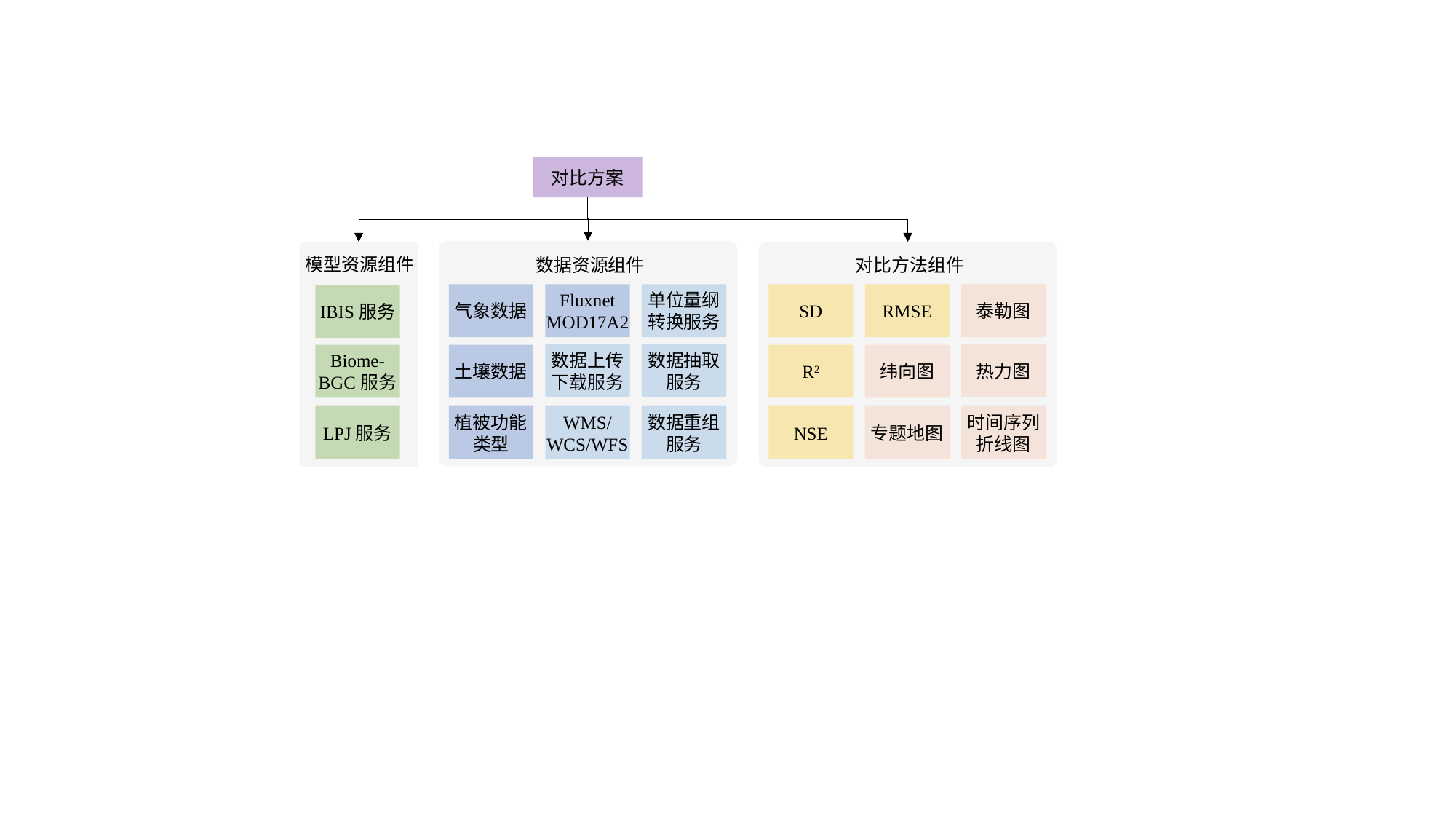

对比方案

模型资源组件
数据资源组件
对比方法组件
气象数据
Fluxnet
MOD17A2
单位量纲转换服务
SD
RMSE
泰勒图
IBIS服务
数据上传下载服务
数据抽取服务
热力图
土壤数据
R2
纬向图
Biome-BGC服务
植被功能类型
NSE
LPJ服务
WMS/
WCS/WFS
数据重组服务
专题地图
时间序列折线图